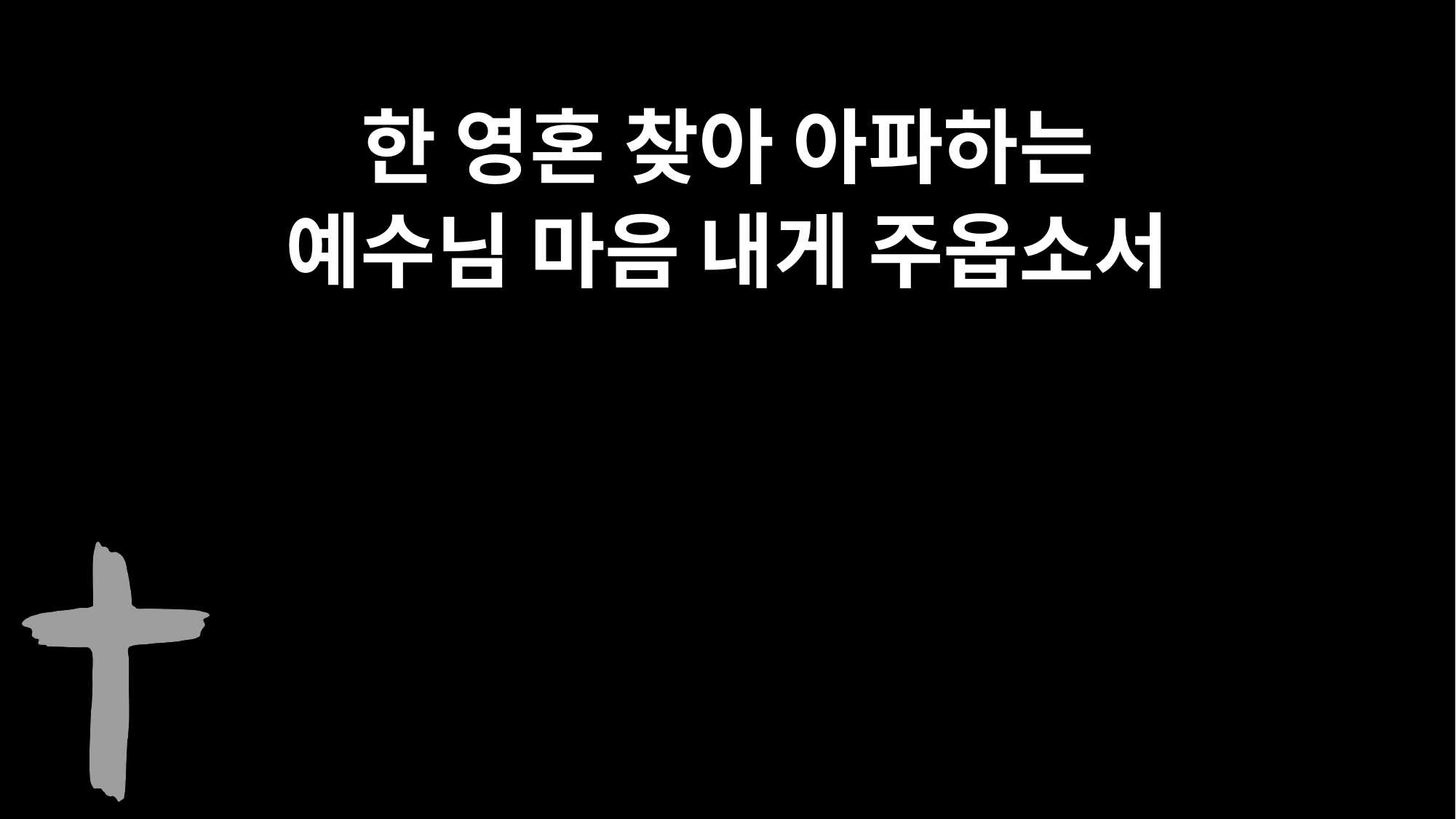

한 영혼 찾아 아파하는
예수님 마음 내게 주옵소서